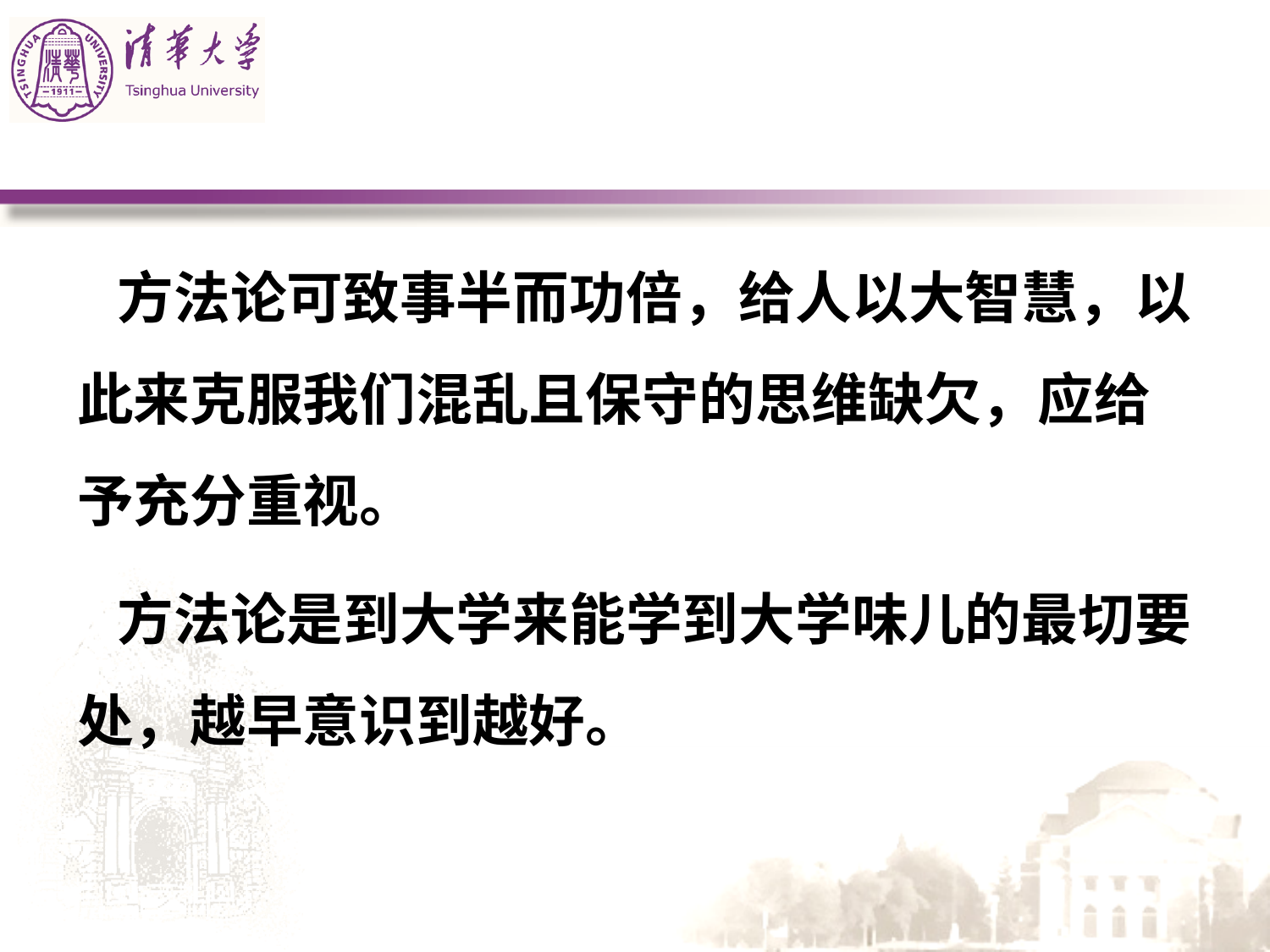

#
方法论可致事半而功倍，给人以大智慧，以此来克服我们混乱且保守的思维缺欠，应给予充分重视。
方法论是到大学来能学到大学味儿的最切要处，越早意识到越好。